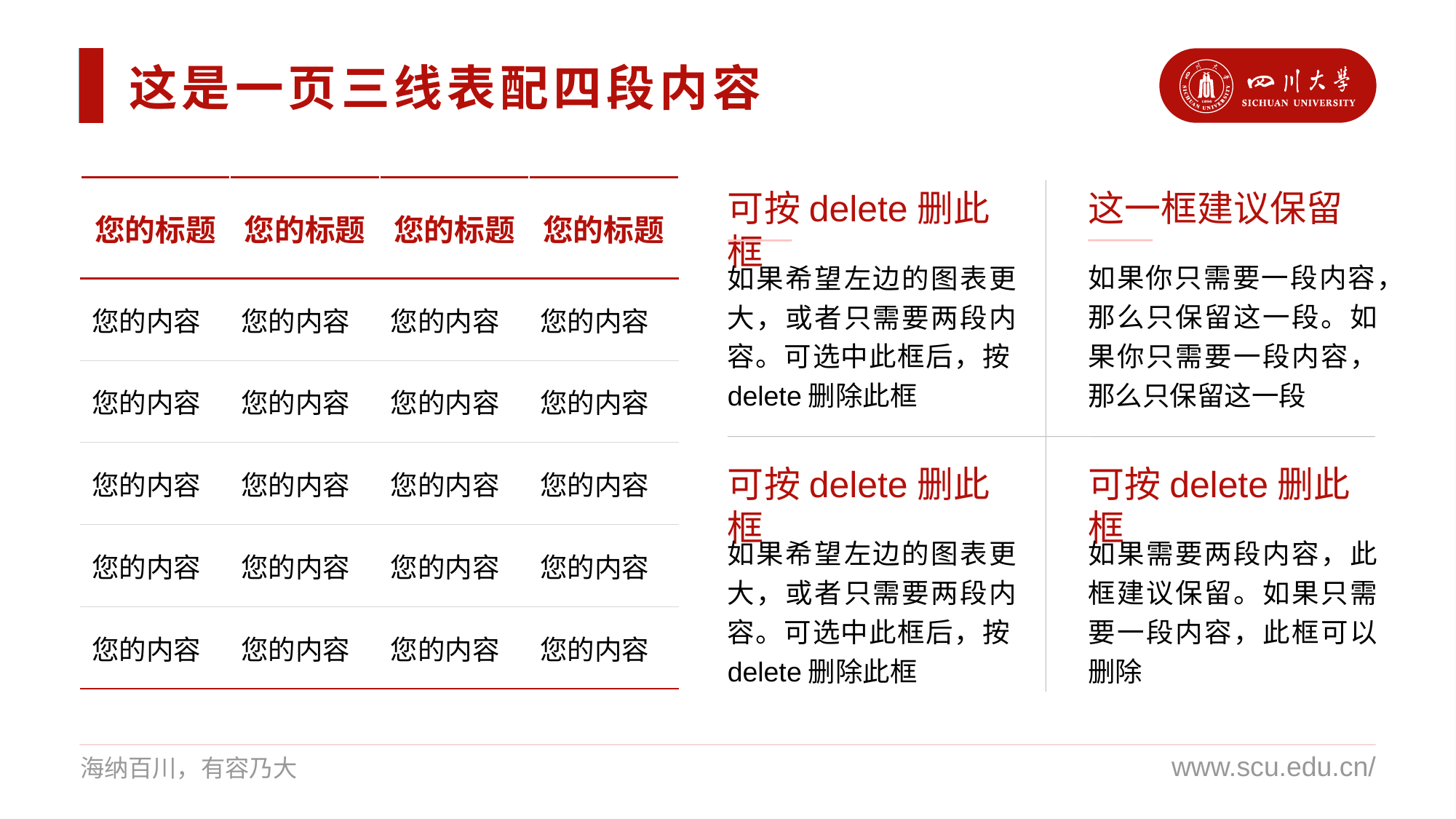

这是一页三线表配四段内容
| 您的标题 | 您的标题 | 您的标题 | 您的标题 |
| --- | --- | --- | --- |
| 您的内容 | 您的内容 | 您的内容 | 您的内容 |
| 您的内容 | 您的内容 | 您的内容 | 您的内容 |
| 您的内容 | 您的内容 | 您的内容 | 您的内容 |
| 您的内容 | 您的内容 | 您的内容 | 您的内容 |
| 您的内容 | 您的内容 | 您的内容 | 您的内容 |
这一框建议保留

可按delete删此框

如果你只需要一段内容，那么只保留这一段。如果你只需要一段内容，那么只保留这一段
如果希望左边的图表更大，或者只需要两段内容。可选中此框后，按delete删除此框

可按delete删此框
可按delete删此框

如果希望左边的图表更大，或者只需要两段内容。可选中此框后，按delete删除此框
如果需要两段内容，此框建议保留。如果只需要一段内容，此框可以删除